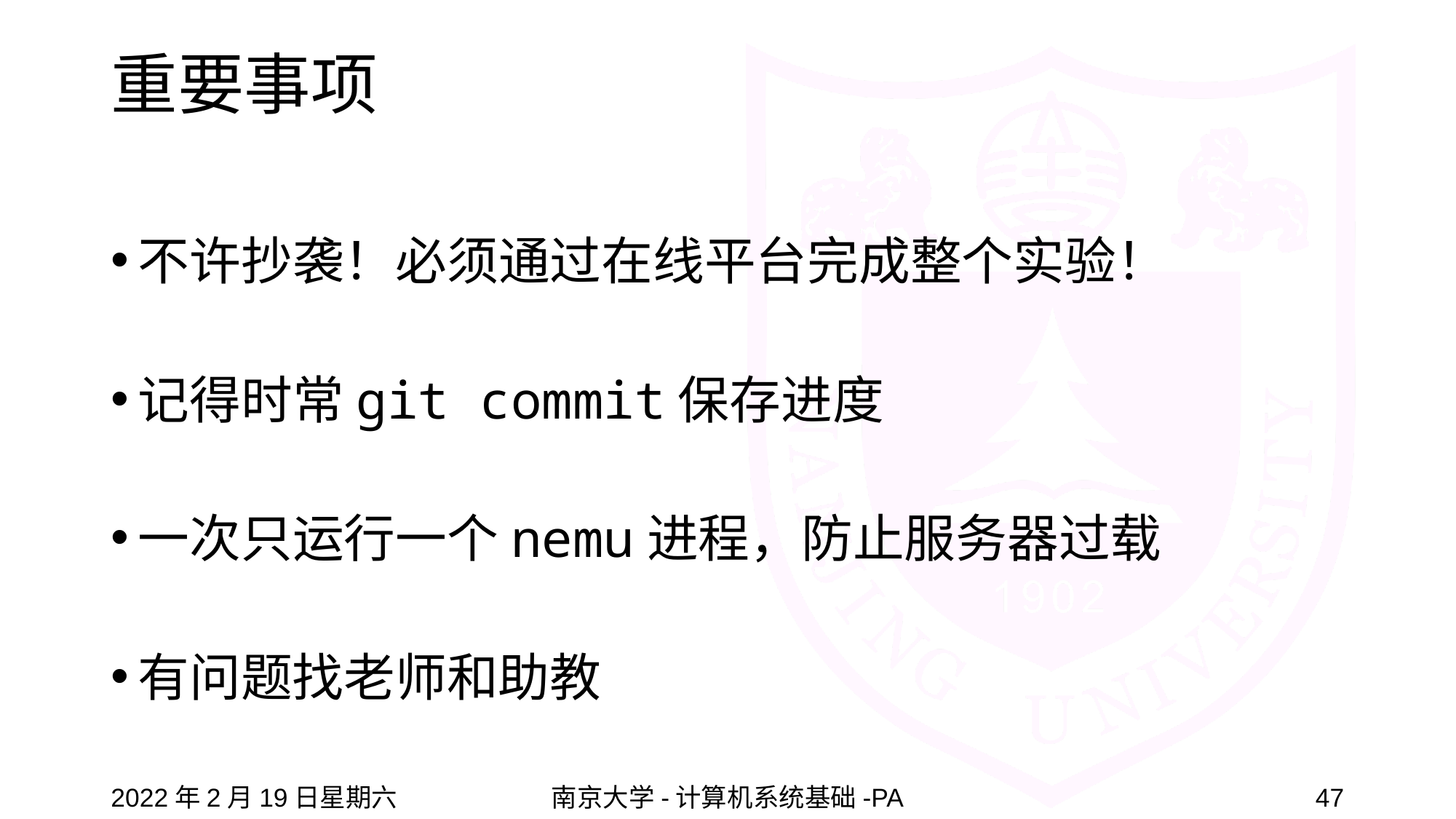

# 重要事项
不许抄袭！必须通过在线平台完成整个实验！
记得时常git commit保存进度
一次只运行一个nemu进程，防止服务器过载
有问题找老师和助教

2022年2月19日星期六
南京大学-计算机系统基础-PA
47